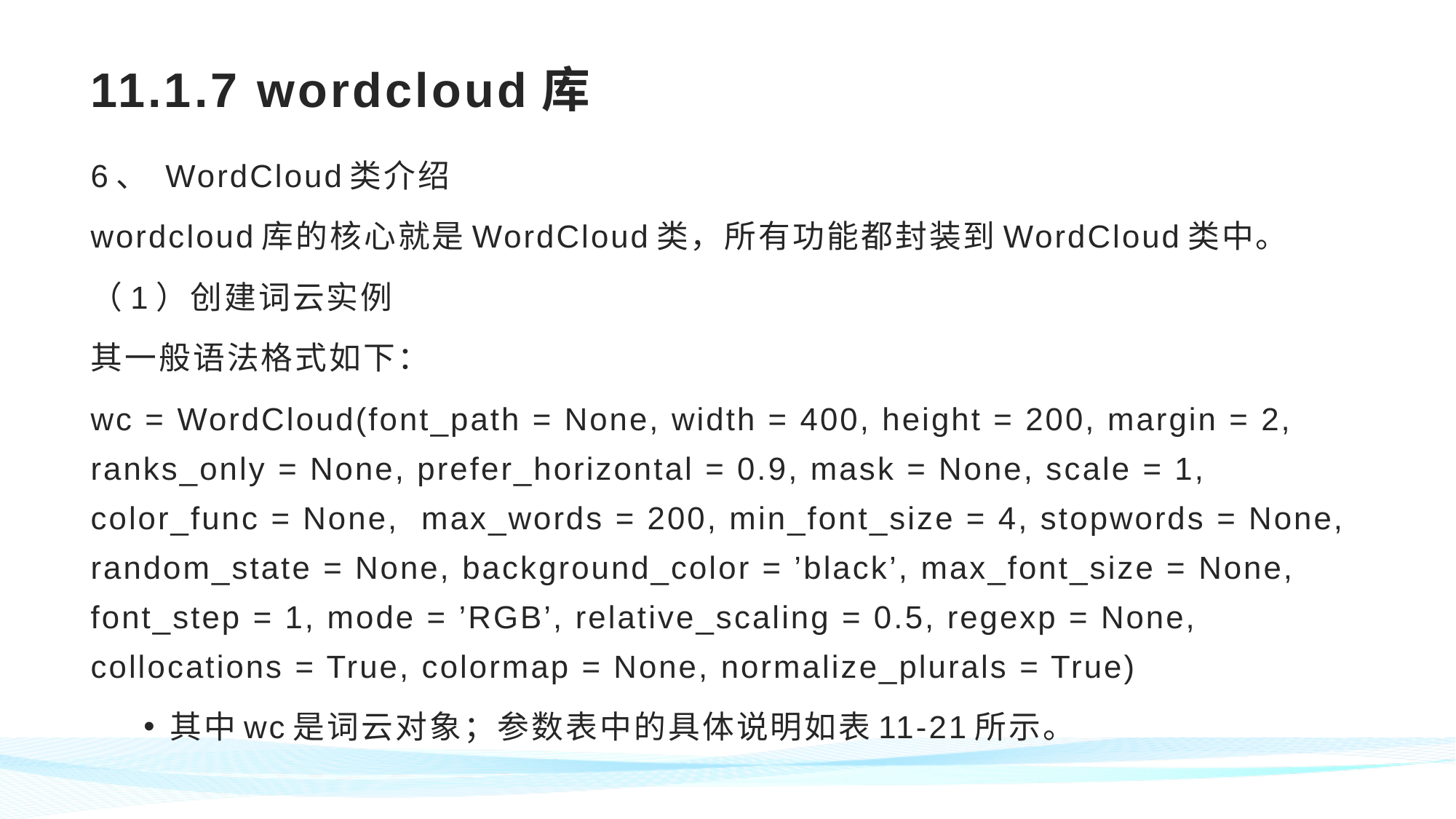

# 11.1.7 wordcloud库
6、 WordCloud类介绍
wordcloud库的核心就是WordCloud类，所有功能都封装到WordCloud类中。
（1）创建词云实例
其一般语法格式如下：
wc = WordCloud(font_path = None, width = 400, height = 200, margin = 2, ranks_only = None, prefer_horizontal = 0.9, mask = None, scale = 1, color_func = None,  max_words = 200, min_font_size = 4, stopwords = None, random_state = None, background_color = ’black’, max_font_size = None, font_step = 1, mode = ’RGB’, relative_scaling = 0.5, regexp = None, collocations = True, colormap = None, normalize_plurals = True)
其中wc是词云对象；参数表中的具体说明如表11-21所示。